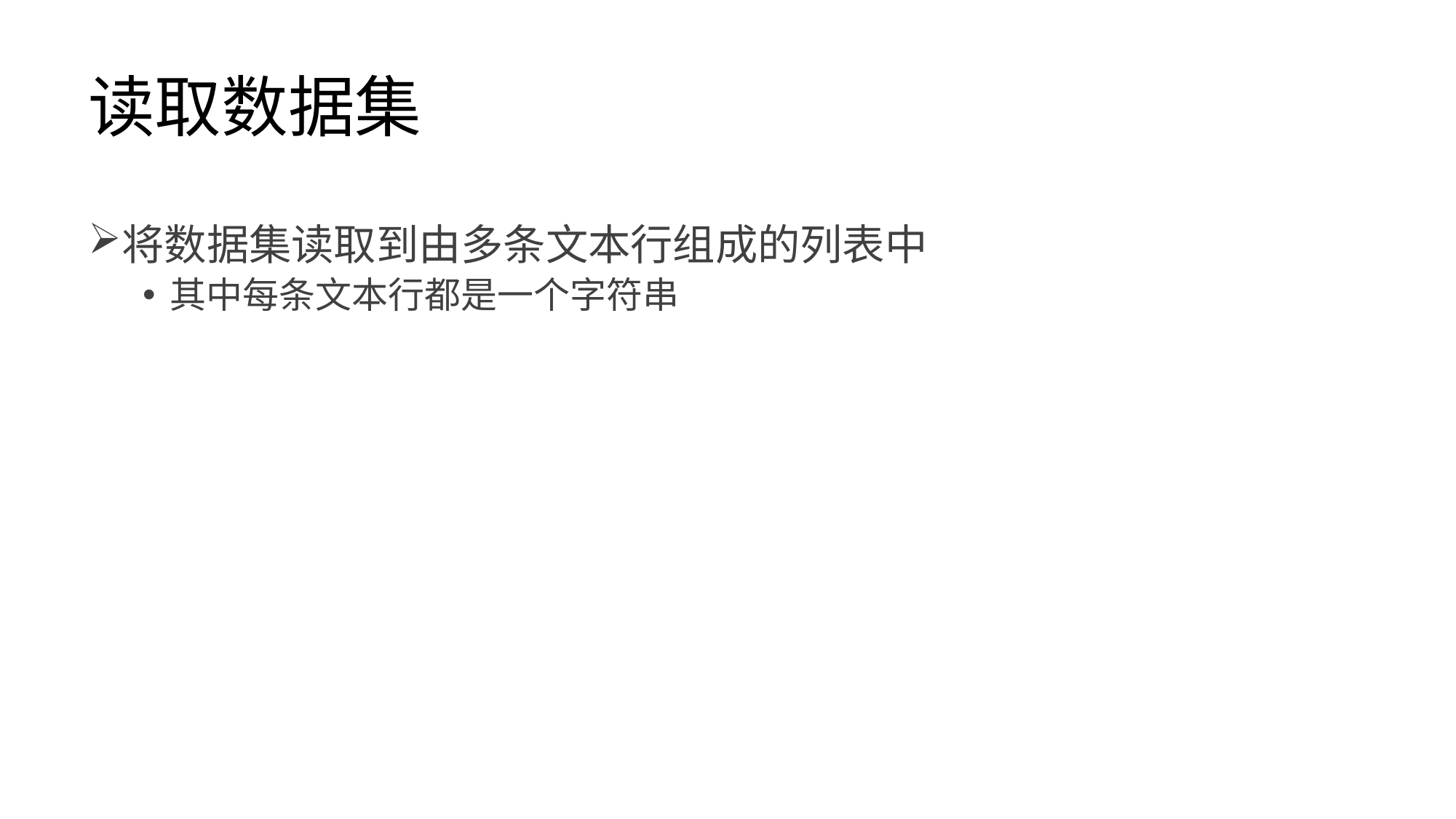

# 读取数据集
将数据集读取到由多条文本行组成的列表中
其中每条文本行都是一个字符串